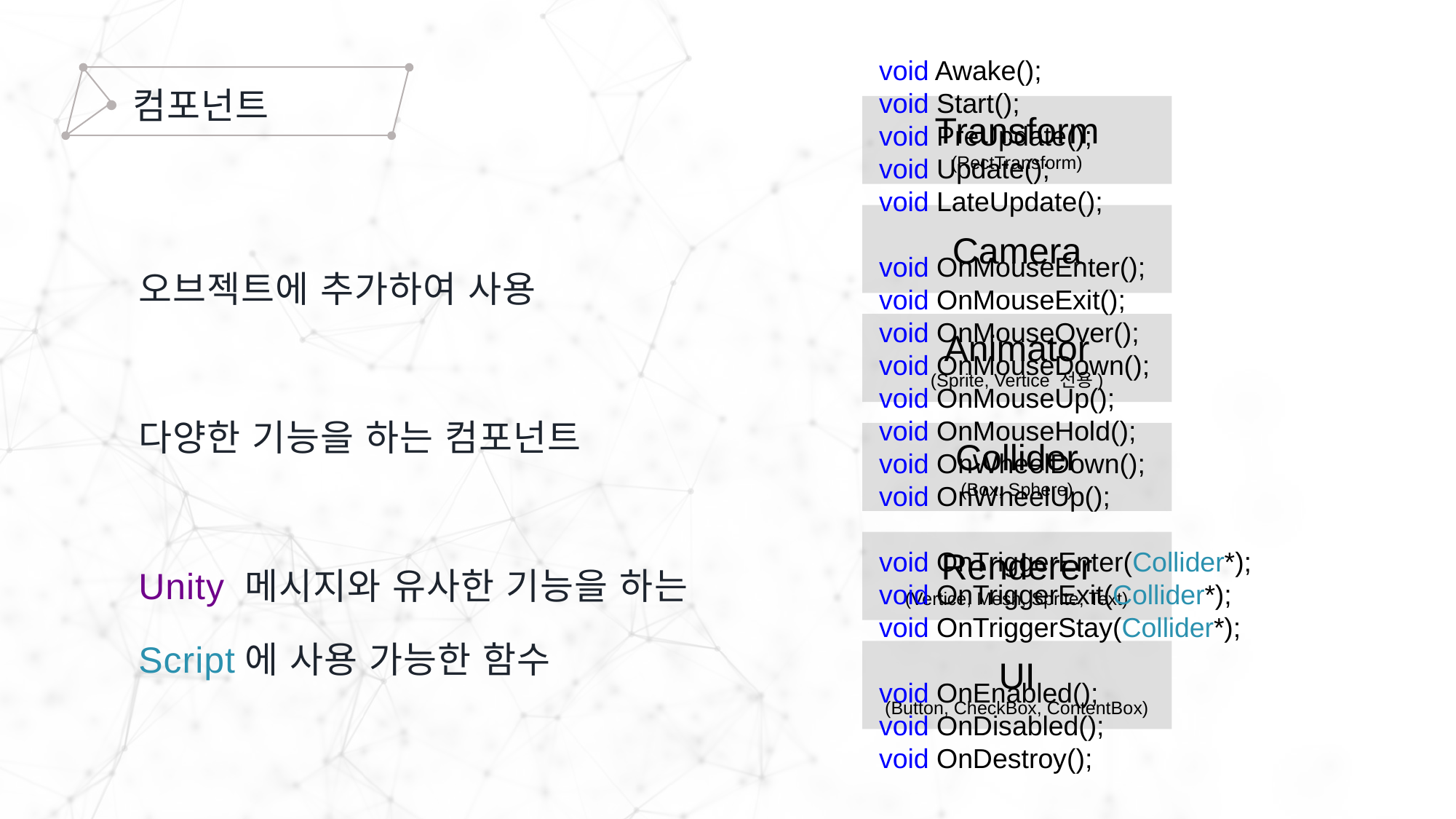

void Awake();
void Start();
void PreUpdate();
void Update();
void LateUpdate();

void OnMouseEnter();
void OnMouseExit();
void OnMouseOver();
void OnMouseDown();
void OnMouseUp();
void OnMouseHold();
void OnWheelDown();
void OnWheelUp();

void OnTriggerEnter(Collider*);
void OnTriggerExit(Collider*);
void OnTriggerStay(Collider*);

void OnEnabled();
void OnDisabled();
void OnDestroy();

컴포넌트

Transform
(RectTransform)
Camera
Animator
(Sprite, Vertice 전용)
Collider
(Box, Sphere)
Renderer
(Vertice, Mesh, Sprite, Text)
UI
(Button, CheckBox, ContentBox)
오브젝트에 추가하여 사용

다양한 기능을 하는 컴포넌트

Unity 메시지와 유사한 기능을 하는
Script에 사용 가능한 함수